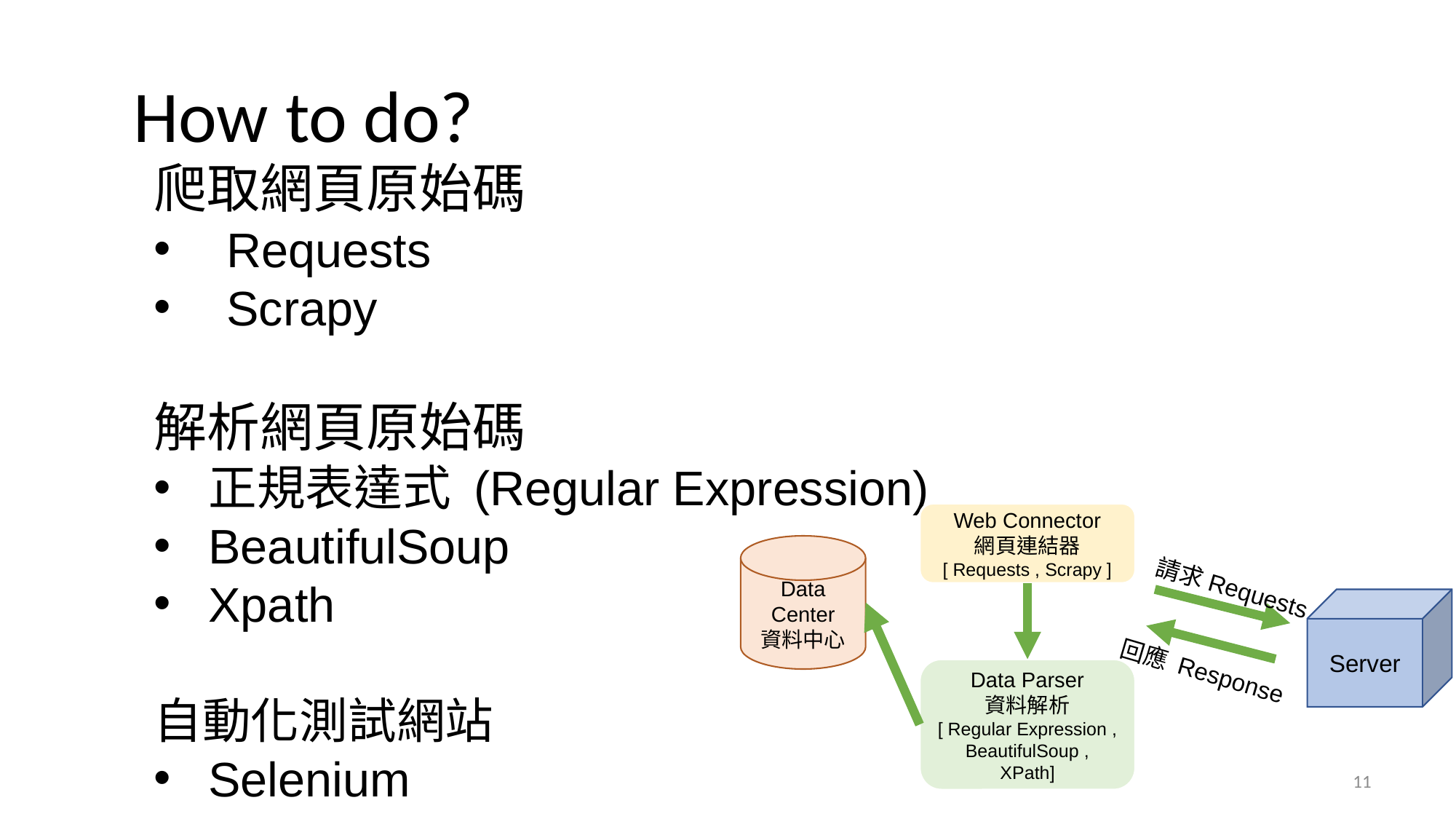

# How to do?
爬取網頁原始碼
Requests
Scrapy

解析網頁原始碼
正規表達式 (Regular Expression)
BeautifulSoup
Xpath

自動化測試網站
Selenium

Web Connector
網頁連結器
[ Requests , Scrapy ]
Data Center
資料中心
請求Requests
Server
回應 Response
Data Parser
資料解析
[ Regular Expression , BeautifulSoup , XPath]
11